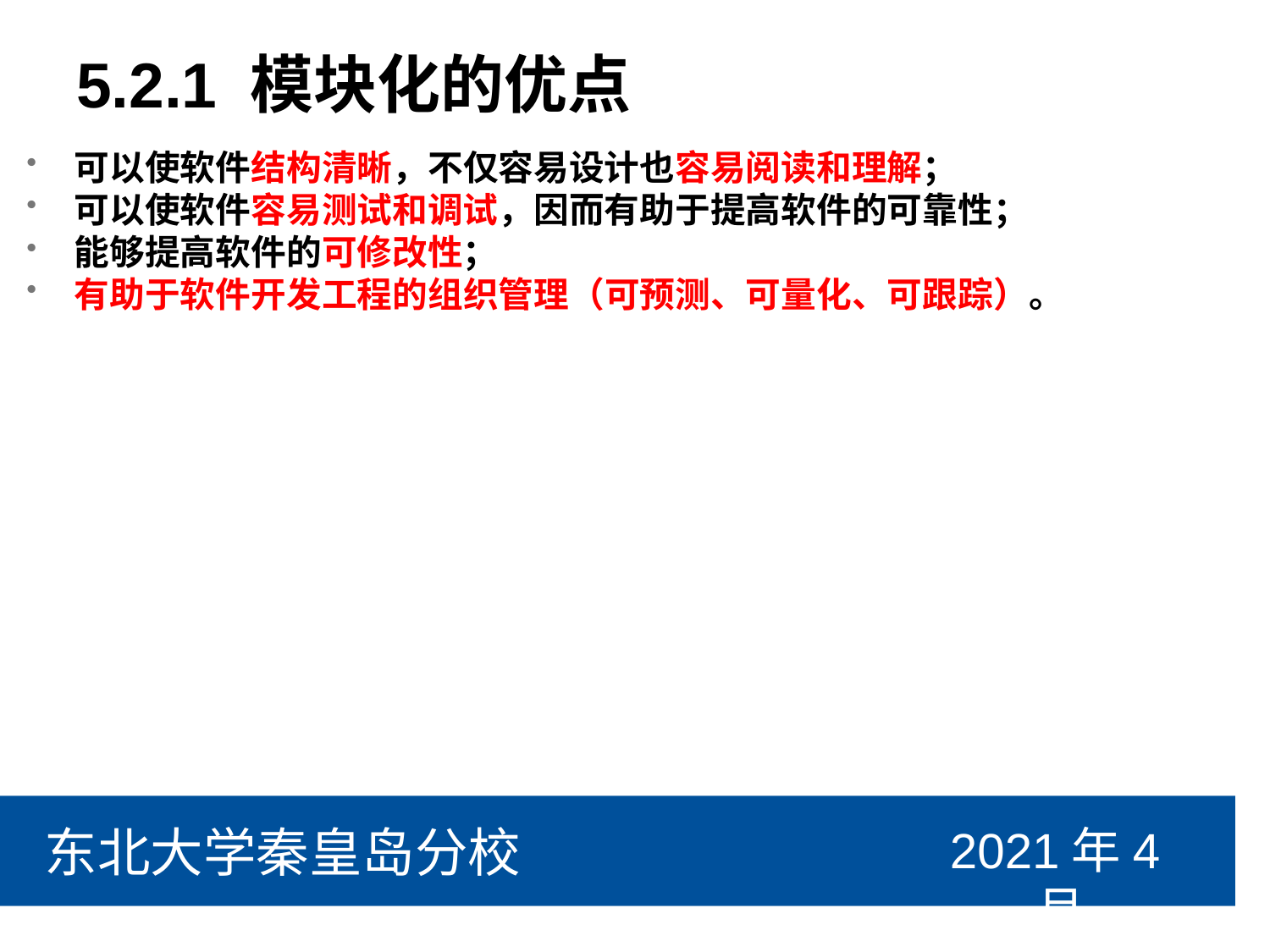

# 5.2.1 模块化的优点
可以使软件结构清晰，不仅容易设计也容易阅读和理解；
可以使软件容易测试和调试，因而有助于提高软件的可靠性；
能够提高软件的可修改性；
有助于软件开发工程的组织管理（可预测、可量化、可跟踪）。